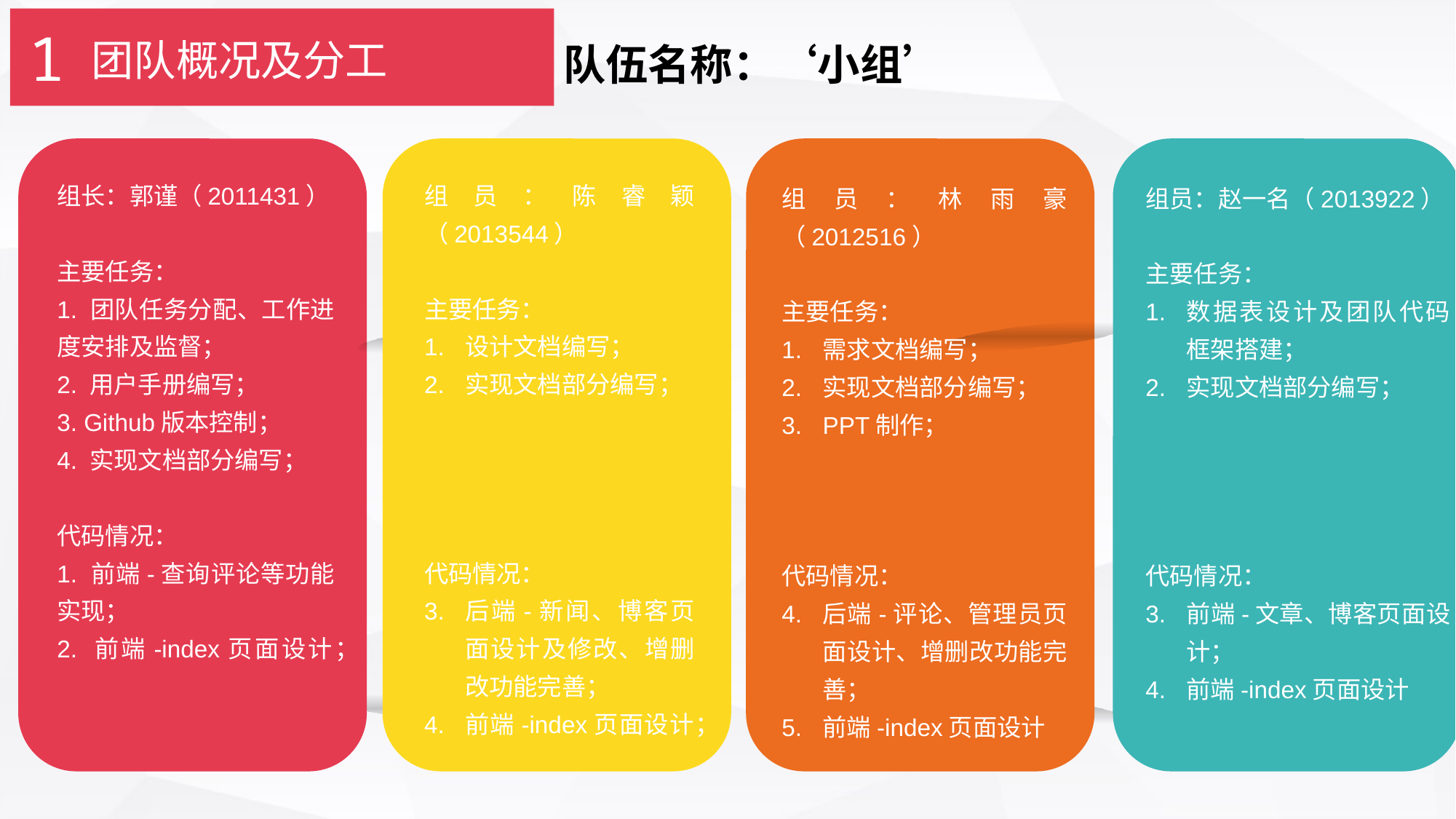

1
团队概况及分工
队伍名称：‘小组’

组长：郭谨（2011431）

主要任务：
1. 团队任务分配、工作进度安排及监督；
2. 用户手册编写；
3. Github版本控制；
4. 实现文档部分编写；

代码情况：
1. 前端-查询评论等功能实现；
2. 前端-index页面设计；
组员：陈睿颖（2013544）

主要任务：
设计文档编写；
实现文档部分编写；

代码情况：
后端-新闻、博客页面设计及修改、增删改功能完善；
前端-index页面设计；

组员：林雨豪（2012516）

主要任务：
需求文档编写；
实现文档部分编写；
PPT制作；

代码情况：
后端-评论、管理员页面设计、增删改功能完善；
前端-index页面设计
组员：赵一名（2013922）

主要任务：
数据表设计及团队代码框架搭建；
实现文档部分编写；

代码情况：
前端-文章、博客页面设计；
前端-index页面设计